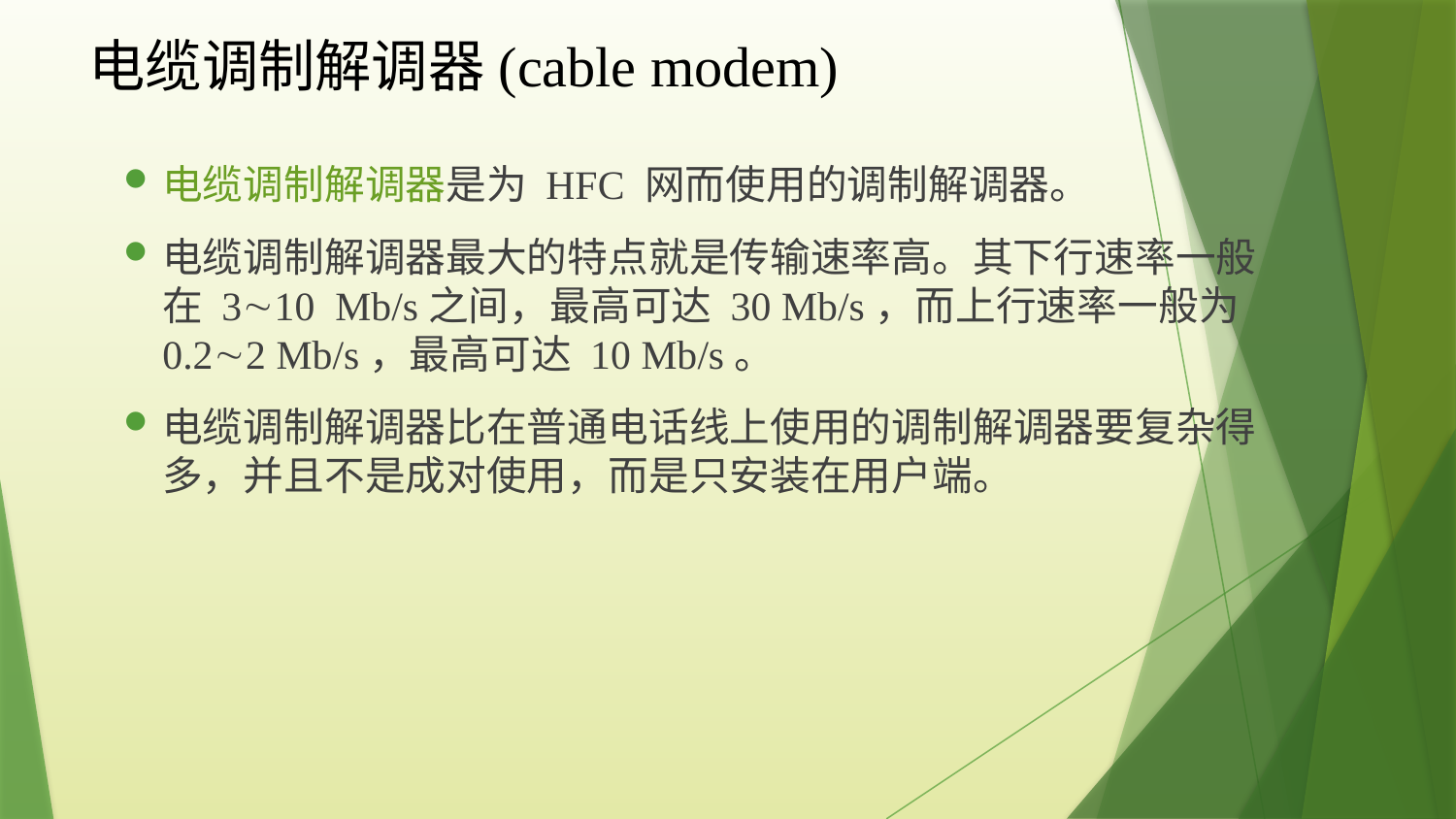

# 电缆调制解调器(cable modem)
电缆调制解调器是为 HFC 网而使用的调制解调器。
电缆调制解调器最大的特点就是传输速率高。其下行速率一般在 3∼10  Mb/s之间，最高可达 30 Mb/s，而上行速率一般为 0.2∼2 Mb/s，最高可达 10 Mb/s。
电缆调制解调器比在普通电话线上使用的调制解调器要复杂得多，并且不是成对使用，而是只安装在用户端。